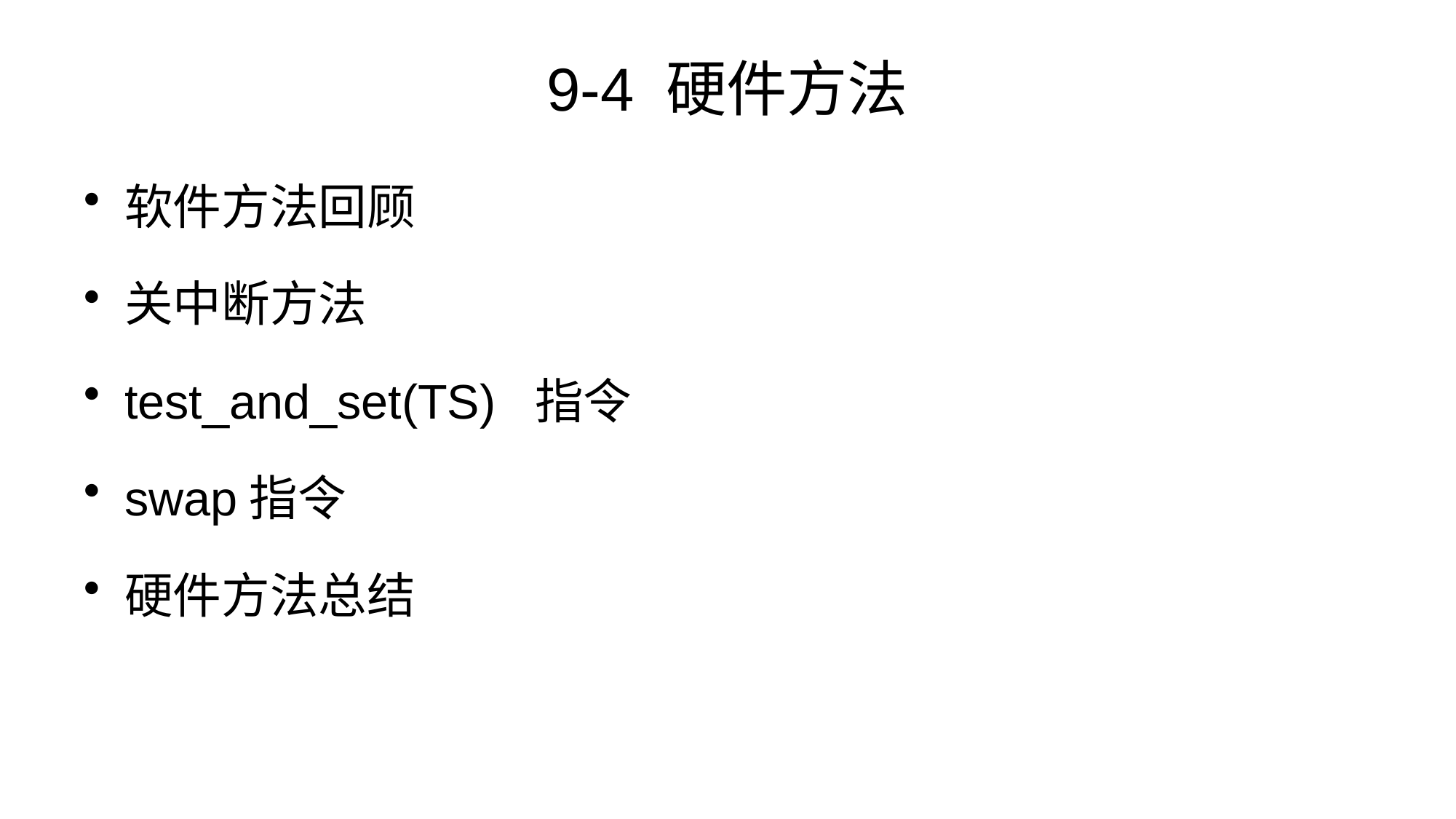

# 9-4 硬件方法
软件方法回顾
关中断方法
test_and_set(TS)  指令
swap指令
硬件方法总结